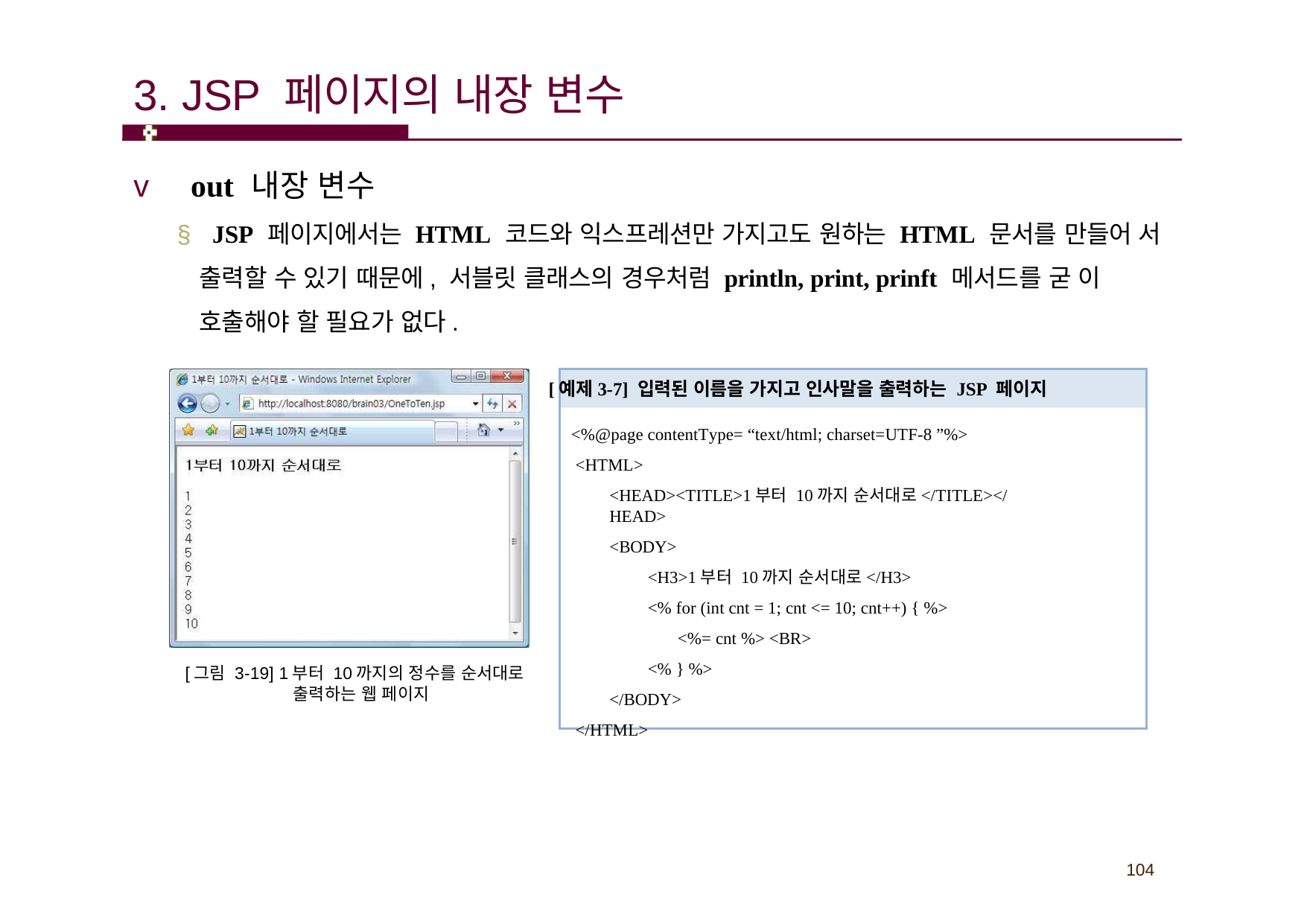

# 3. JSP 페이지의 내장 변수

v  out 내장 변수
§  JSP 페이지에서는 HTML 코드와 익스프레션만 가지고도 원하는 HTML 문서를 만들어 서 출력할 수 있기 때문에, 서블릿 클래스의 경우처럼 println, print, prinft 메서드를 굳 이 호출해야 할 필요가 없다.

[예제3-7] 입력된 이름을 가지고 인사말을 출력하는 JSP 페이지

<%@page contentType= “text/html; charset=UTF-8 ”%>
<HTML>
<HEAD><TITLE>1부터 10까지 순서대로</TITLE></HEAD>
<BODY>
<H3>1부터 10까지 순서대로</H3>
<% for (int cnt = 1; cnt <= 10; cnt++) { %>
<%= cnt %> <BR>
<% } %>
</BODY>
</HTML>
[그림 3-19] 1부터 10까지의 정수를 순서대로 출력하는 웹 페이지

104